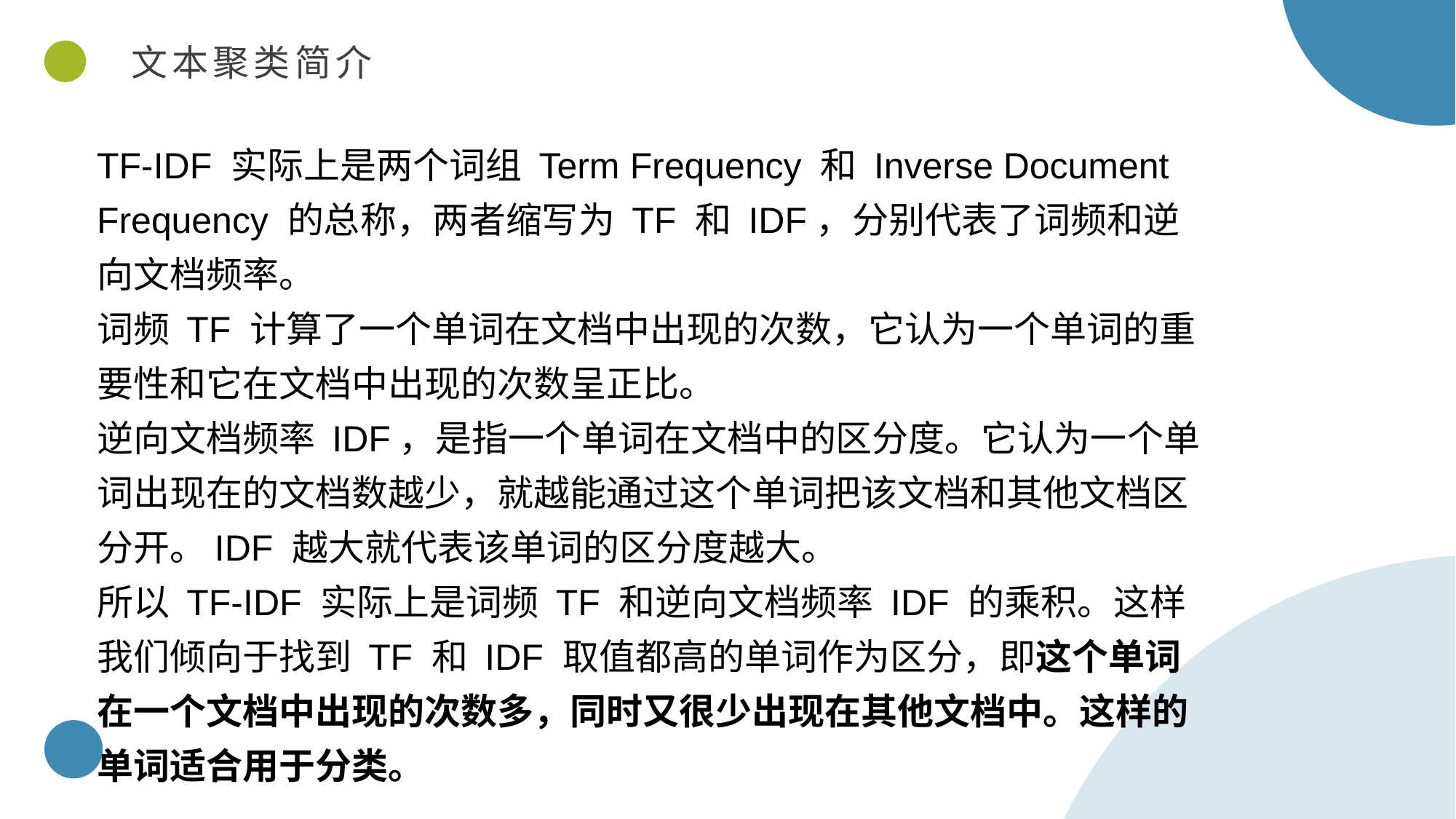

文本聚类简介

TF-IDF 实际上是两个词组 Term Frequency 和 Inverse Document Frequency 的总称，两者缩写为 TF 和 IDF，分别代表了词频和逆向文档频率。
词频 TF 计算了一个单词在文档中出现的次数，它认为一个单词的重要性和它在文档中出现的次数呈正比。
逆向文档频率 IDF，是指一个单词在文档中的区分度。它认为一个单词出现在的文档数越少，就越能通过这个单词把该文档和其他文档区分开。IDF 越大就代表该单词的区分度越大。
所以 TF-IDF 实际上是词频 TF 和逆向文档频率 IDF 的乘积。这样我们倾向于找到 TF 和 IDF 取值都高的单词作为区分，即这个单词在一个文档中出现的次数多，同时又很少出现在其他文档中。这样的单词适合用于分类。